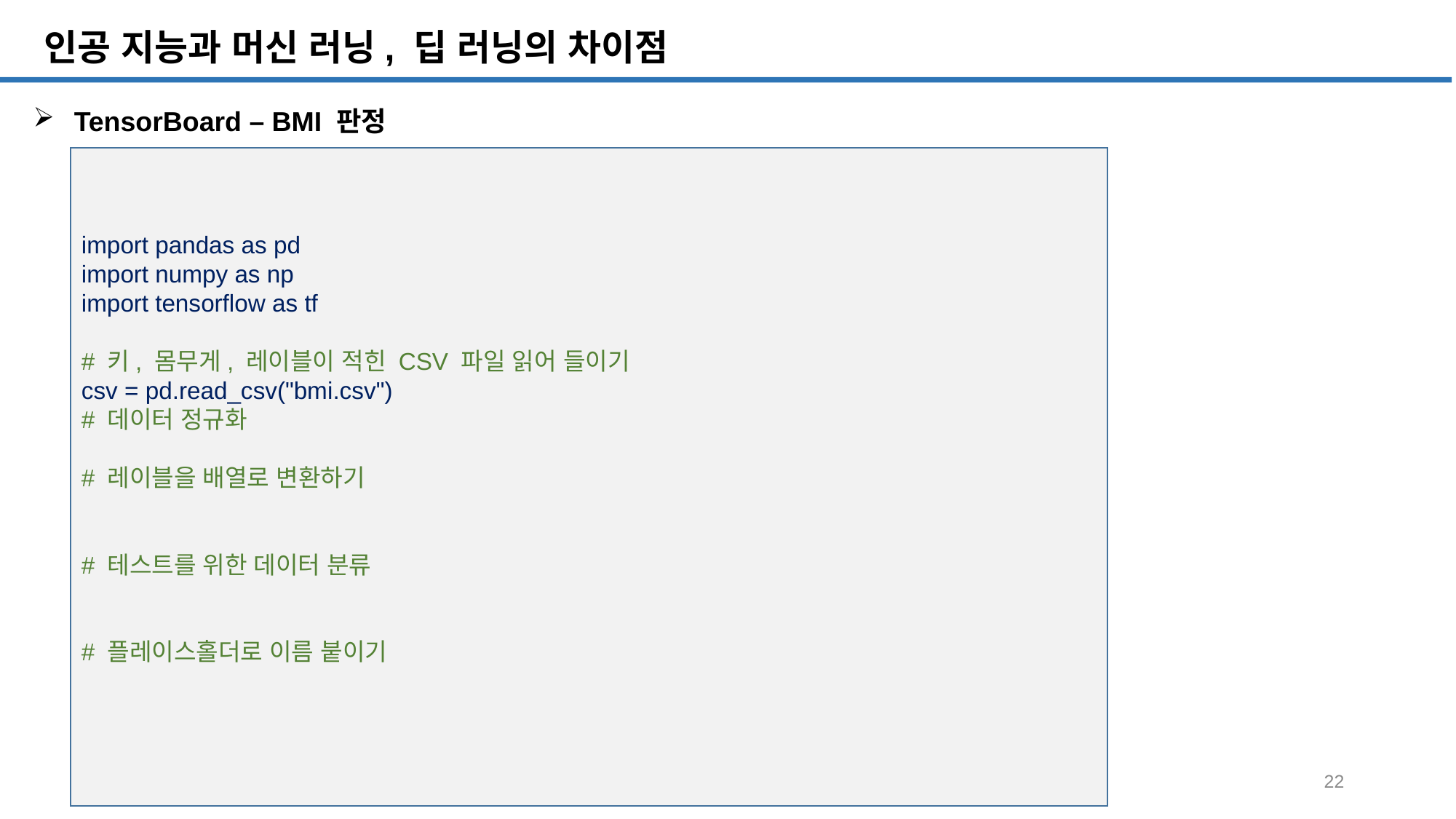

SQL 튜닝 개요
# 인공 지능과 머신 러닝, 딥 러닝의 차이점

TensorBoard – BMI 판정
import pandas as pd
import numpy as np
import tensorflow as tf

# 키, 몸무게, 레이블이 적힌 CSV 파일 읽어 들이기
csv = pd.read_csv("bmi.csv")
# 데이터 정규화

# 레이블을 배열로 변환하기

# 테스트를 위한 데이터 분류

# 플레이스홀더로 이름 붙이기

22